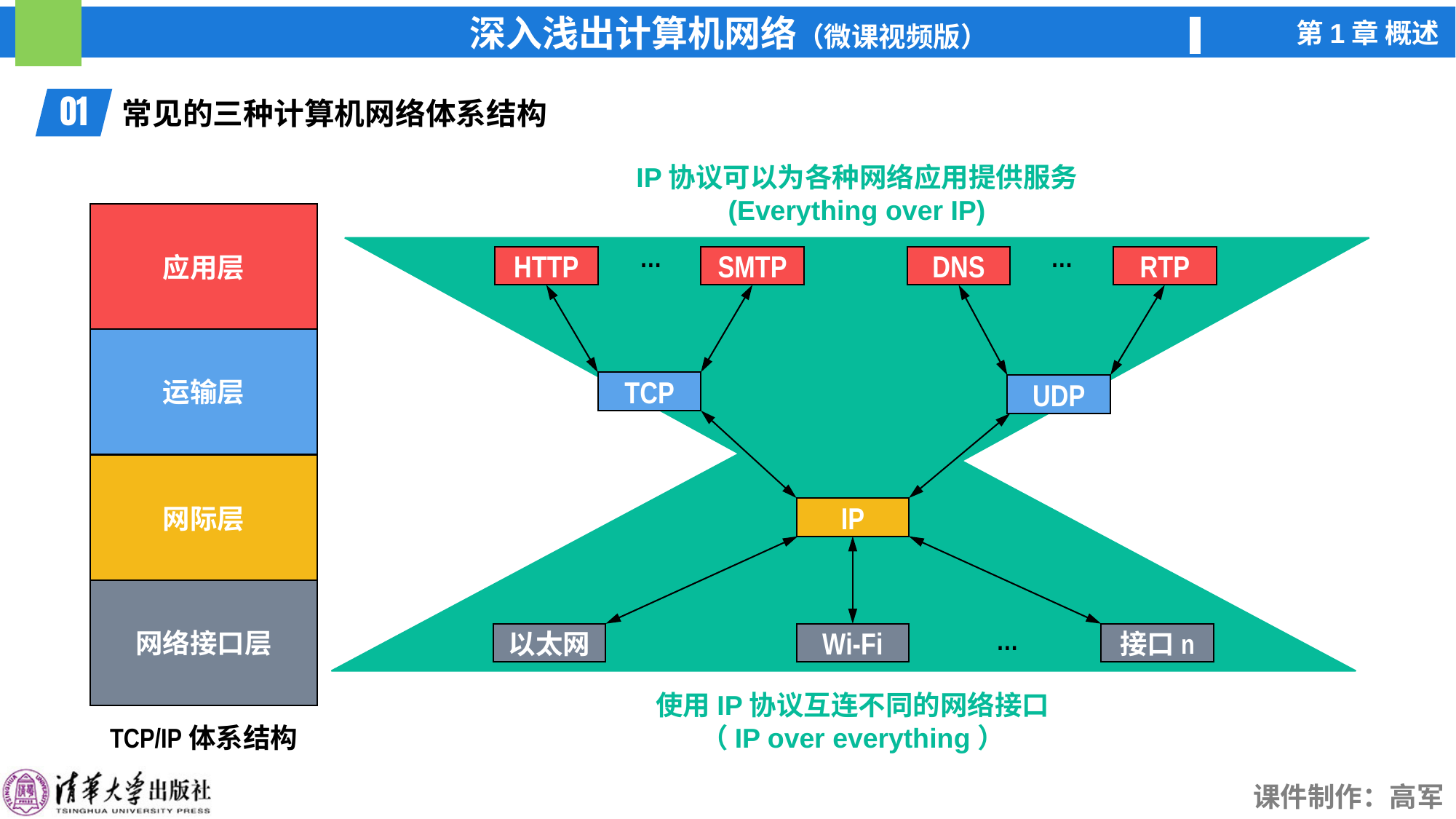

01
常见的三种计算机网络体系结构
IP协议可以为各种网络应用提供服务
(Everything over IP)

应用层
运输层
网际层
网络接口层
TCP/IP体系结构
…
…
HTTP
SMTP
DNS
RTP
TCP
UDP

使用IP协议互连不同的网络接口
（IP over everything）
IP
…
以太网
Wi-Fi
接口n